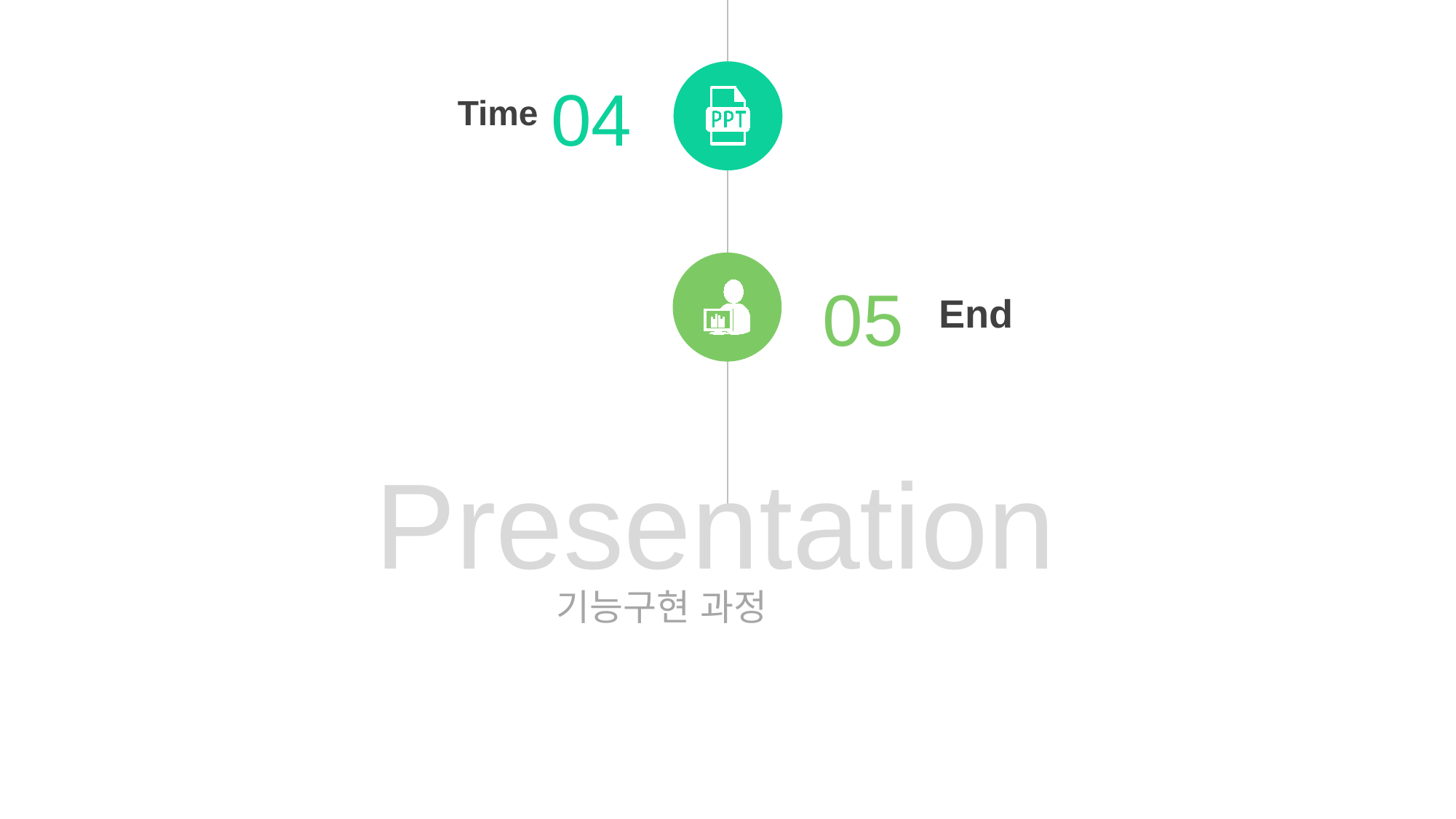

04
Time

05

End
Presentation

기능구현 과정